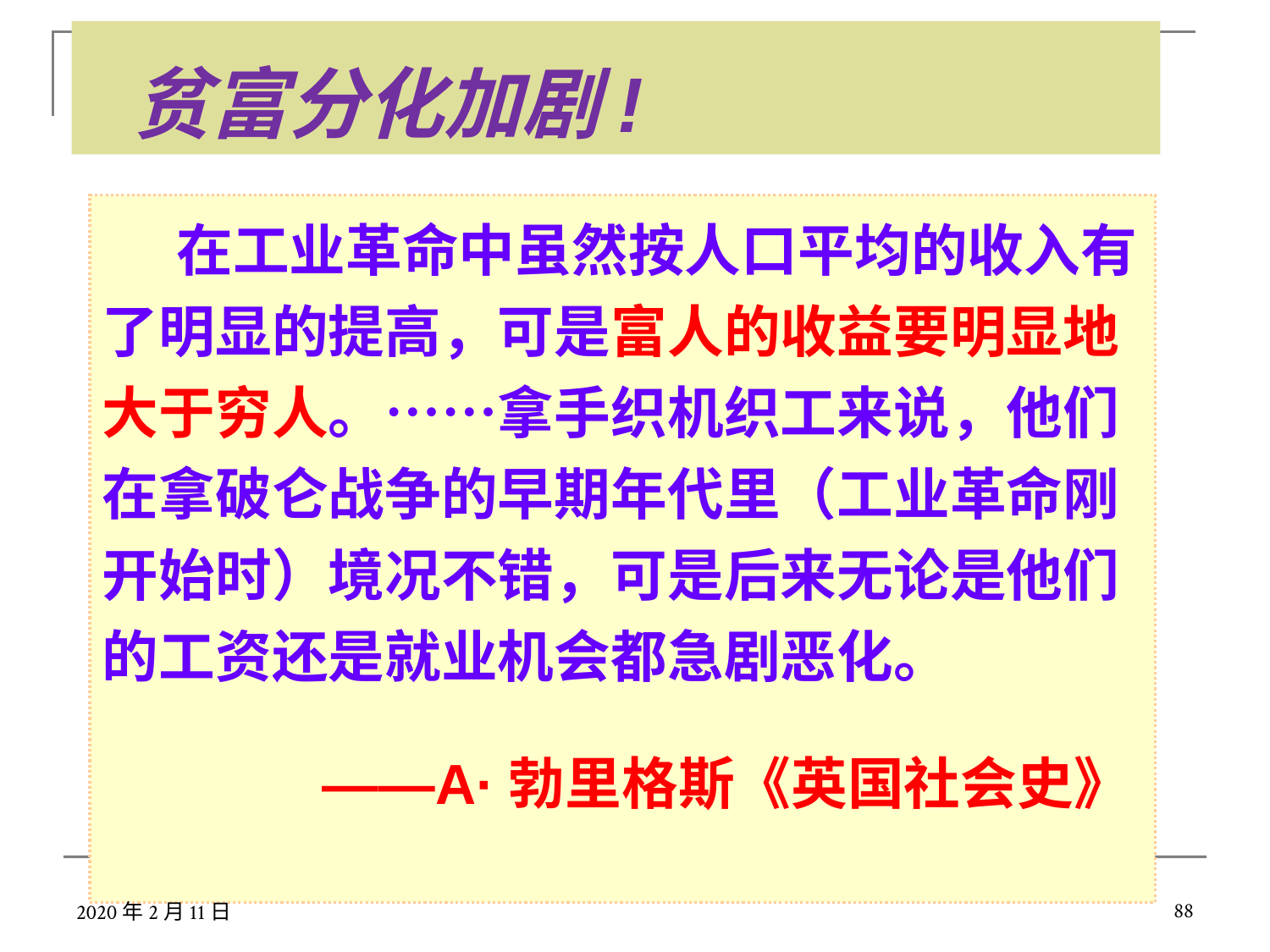

贫富分化加剧!
　在工业革命中虽然按人口平均的收入有了明显的提高，可是富人的收益要明显地大于穷人。……拿手织机织工来说，他们在拿破仑战争的早期年代里（工业革命刚开始时）境况不错，可是后来无论是他们的工资还是就业机会都急剧恶化。

                    ——A·勃里格斯《英国社会史》
2020年2月11日
88